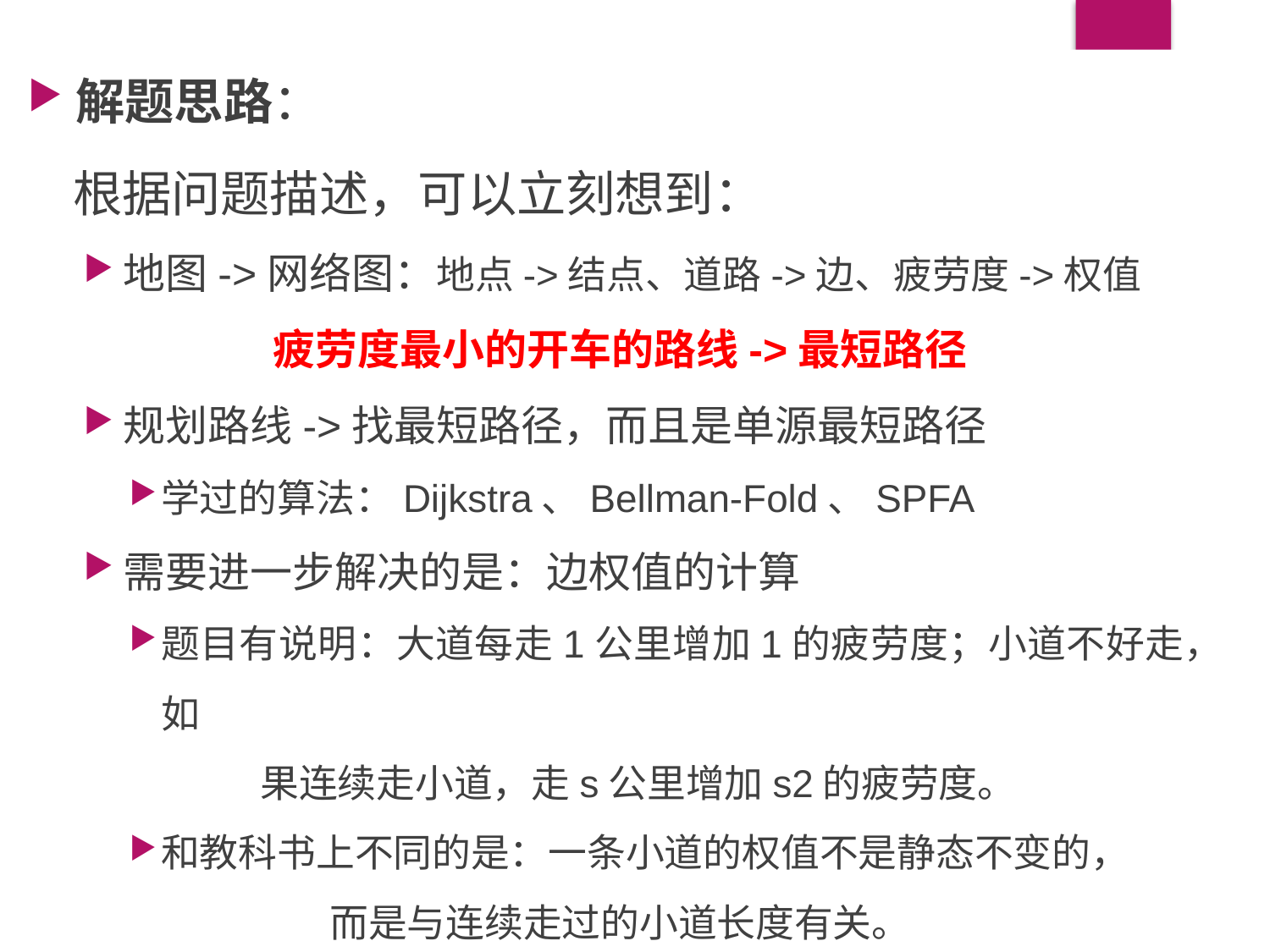

解题思路：
   根据问题描述，可以立刻想到：
地图->网络图：地点->结点、道路->边、疲劳度->权值
              疲劳度最小的开车的路线->最短路径
规划路线->找最短路径，而且是单源最短路径
学过的算法：Dijkstra、Bellman-Fold、SPFA
需要进一步解决的是：边权值的计算
题目有说明：大道每走1公里增加1的疲劳度；小道不好走，如
              果连续走小道，走s公里增加s2的疲劳度。
和教科书上不同的是：一条小道的权值不是静态不变的，
                      而是与连续走过的小道长度有关。
#